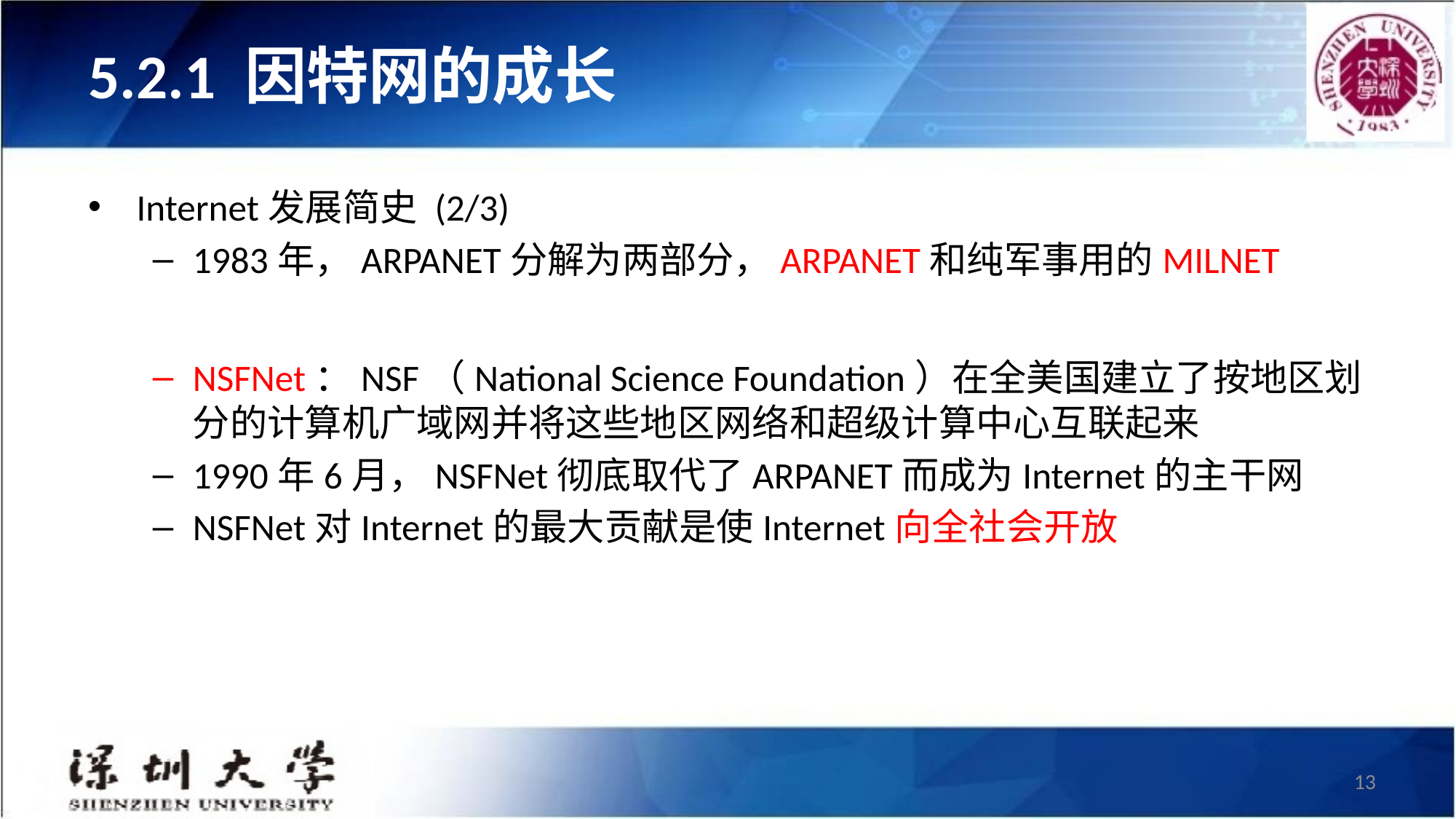

# 5.2.1 因特网的成长
Internet发展简史 (2/3)
1983年，ARPANET分解为两部分，ARPANET和纯军事用的MILNET

NSFNet：NSF（National Science Foundation）在全美国建立了按地区划分的计算机广域网并将这些地区网络和超级计算中心互联起来
1990年6月，NSFNet彻底取代了ARPANET而成为Internet的主干网
NSFNet对Internet的最大贡献是使Internet向全社会开放

13